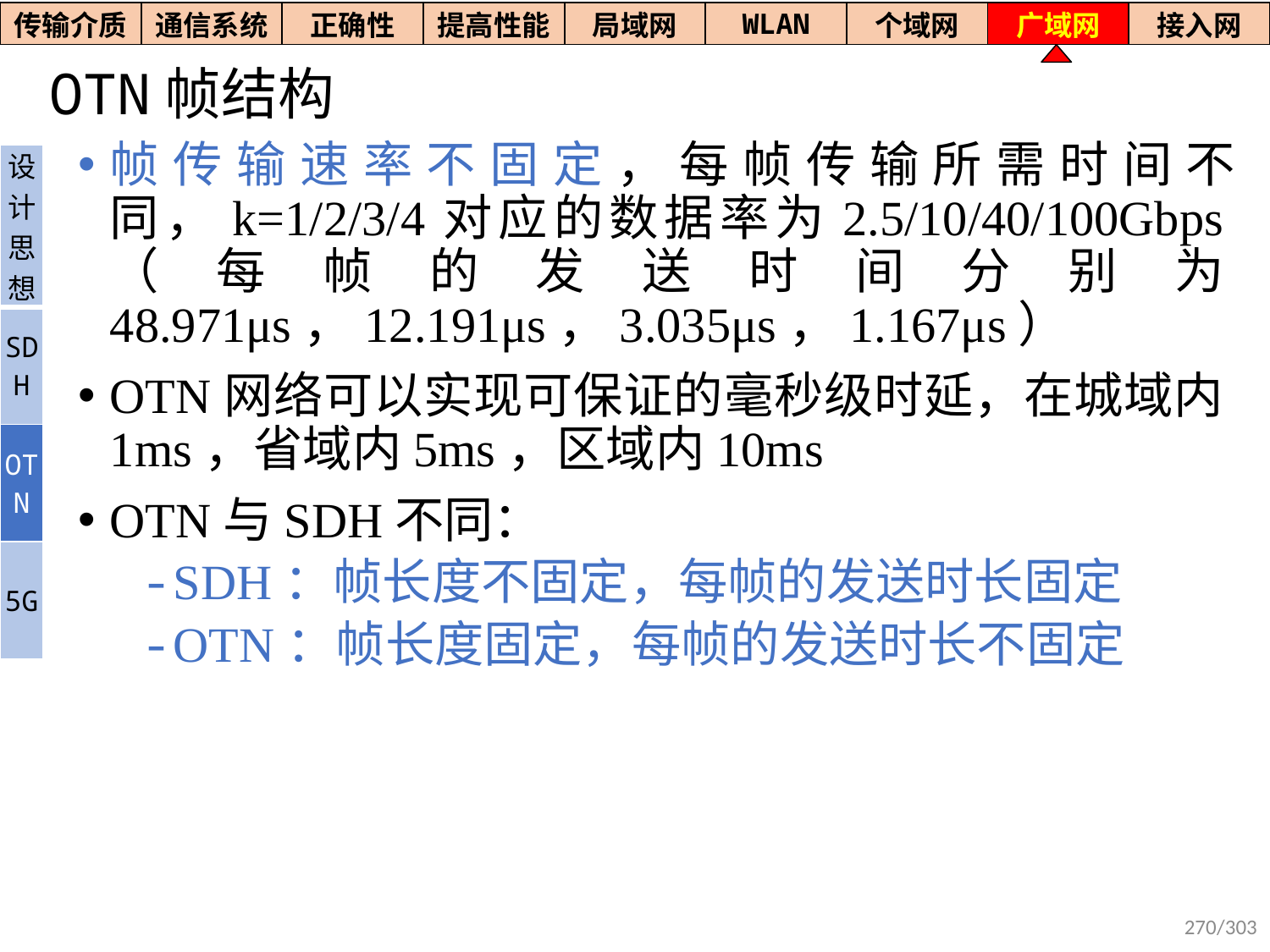

| 传输介质 | 通信系统 | 正确性 | 提高性能 | 局域网 | WLAN | 个域网 | 广域网 | 接入网 |
| --- | --- | --- | --- | --- | --- | --- | --- | --- |

# OTN帧结构
帧传输速率不固定，每帧传输所需时间不同，k=1/2/3/4对应的数据率为2.5/10/40/100Gbps（每帧的发送时间分别为48.971μs，12.191μs，3.035μs，1.167μs）
OTN网络可以实现可保证的毫秒级时延，在城域内1ms，省域内5ms，区域内10ms
OTN与SDH不同：
SDH：帧长度不固定，每帧的发送时长固定
OTN：帧长度固定，每帧的发送时长不固定

| 设计思想 |
| --- |
| SDH |
| OTN |
| 5G |
270/303